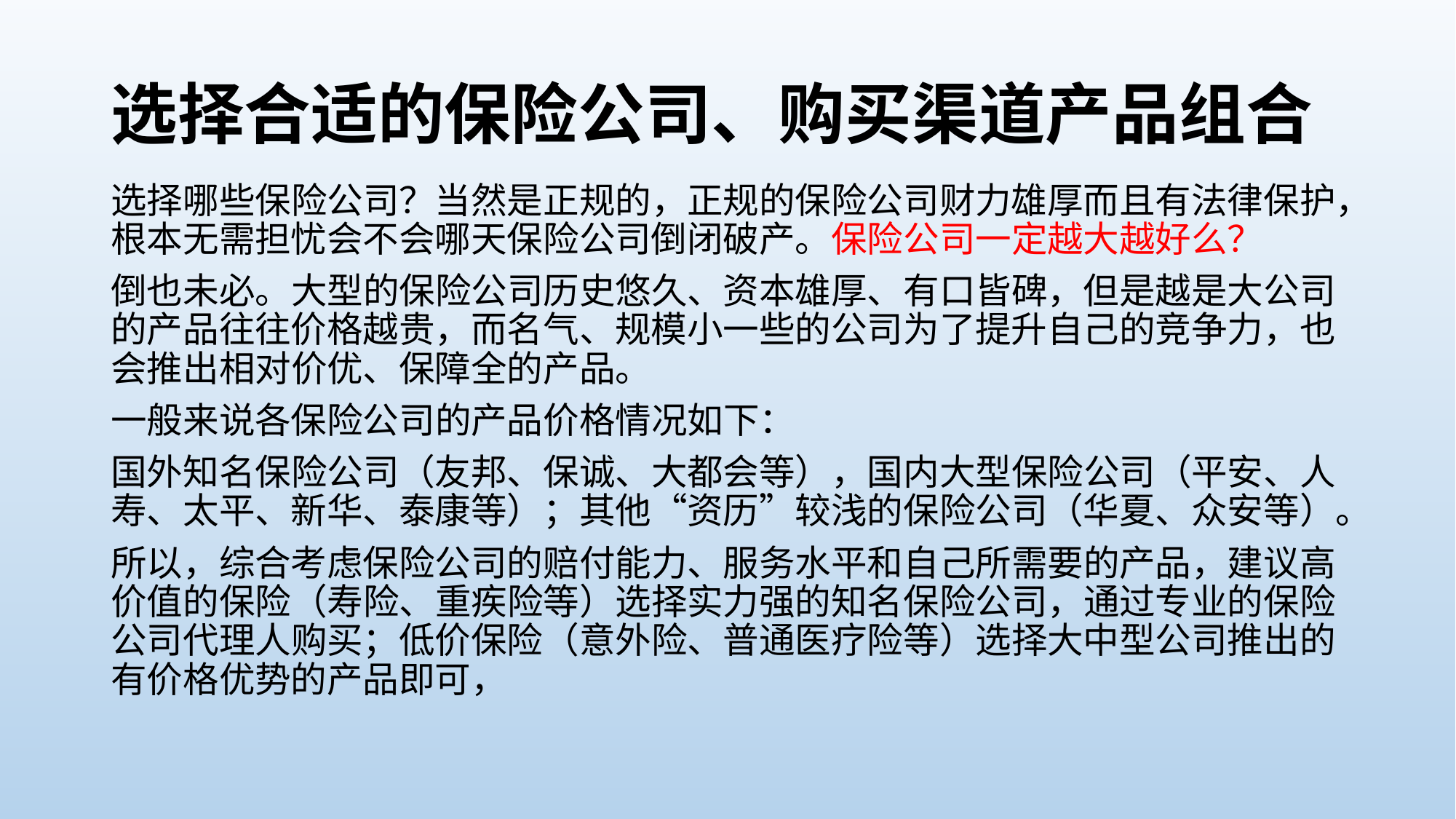

# 选择合适的保险公司、购买渠道产品组合
选择哪些保险公司？当然是正规的，正规的保险公司财力雄厚而且有法律保护，根本无需担忧会不会哪天保险公司倒闭破产。保险公司一定越大越好么？
倒也未必。大型的保险公司历史悠久、资本雄厚、有口皆碑，但是越是大公司的产品往往价格越贵，而名气、规模小一些的公司为了提升自己的竞争力，也会推出相对价优、保障全的产品。
一般来说各保险公司的产品价格情况如下：
国外知名保险公司（友邦、保诚、大都会等），国内大型保险公司（平安、人寿、太平、新华、泰康等）；其他“资历”较浅的保险公司（华夏、众安等）。
所以，综合考虑保险公司的赔付能力、服务水平和自己所需要的产品，建议高价值的保险（寿险、重疾险等）选择实力强的知名保险公司，通过专业的保险公司代理人购买；低价保险（意外险、普通医疗险等）选择大中型公司推出的有价格优势的产品即可，